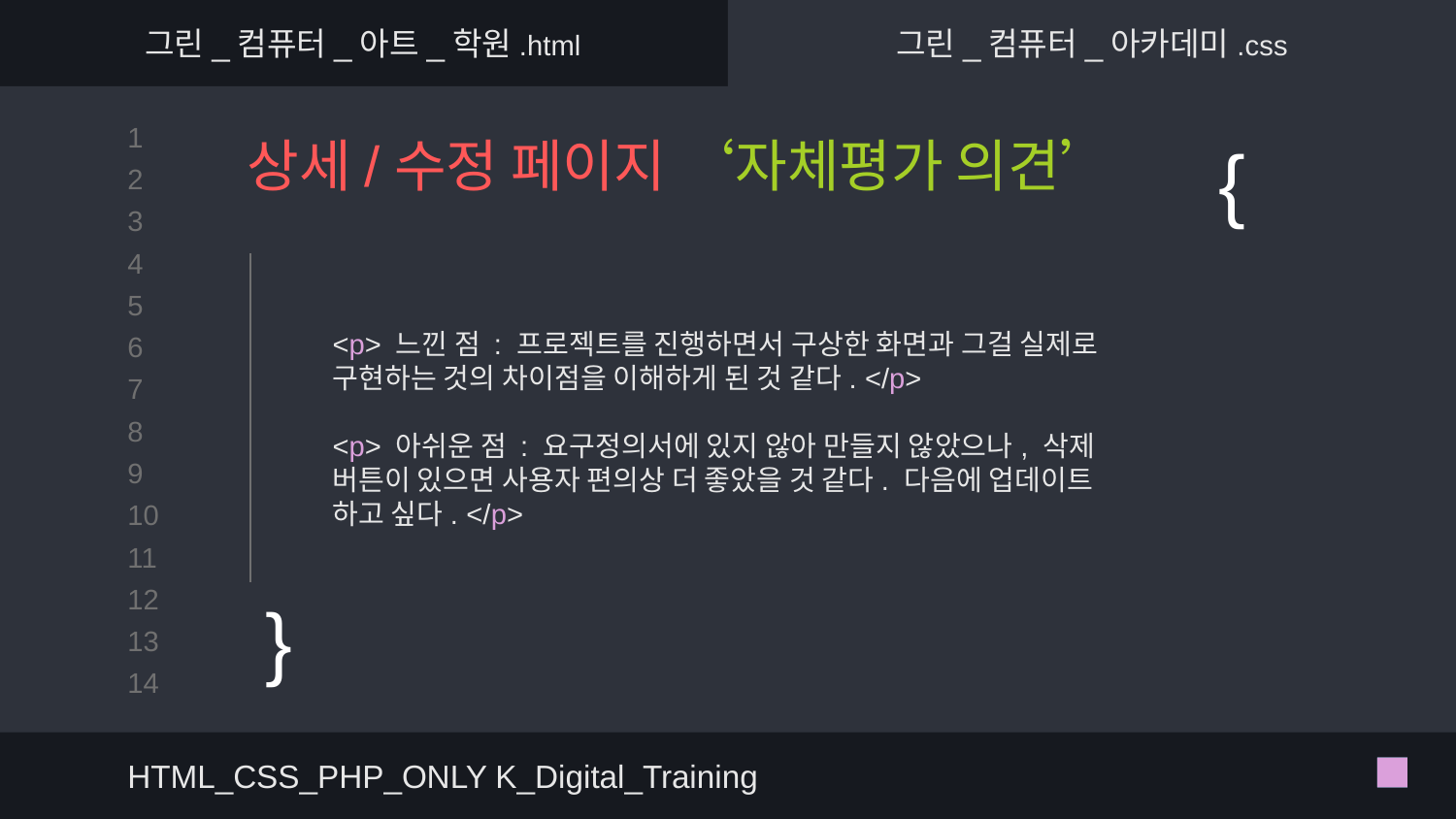

그린_컴퓨터_아트_학원.html
그린_컴퓨터_아카데미.css
# 상세/수정 페이지 ‘자체평가 의견’
{
<p> 느낀 점 : 프로젝트를 진행하면서 구상한 화면과 그걸 실제로 구현하는 것의 차이점을 이해하게 된 것 같다. </p>

<p> 아쉬운 점 : 요구정의서에 있지 않아 만들지 않았으나, 삭제 버튼이 있으면 사용자 편의상 더 좋았을 것 같다. 다음에 업데이트 하고 싶다. </p>
}
HTML_CSS_PHP_ONLY K_Digital_Training